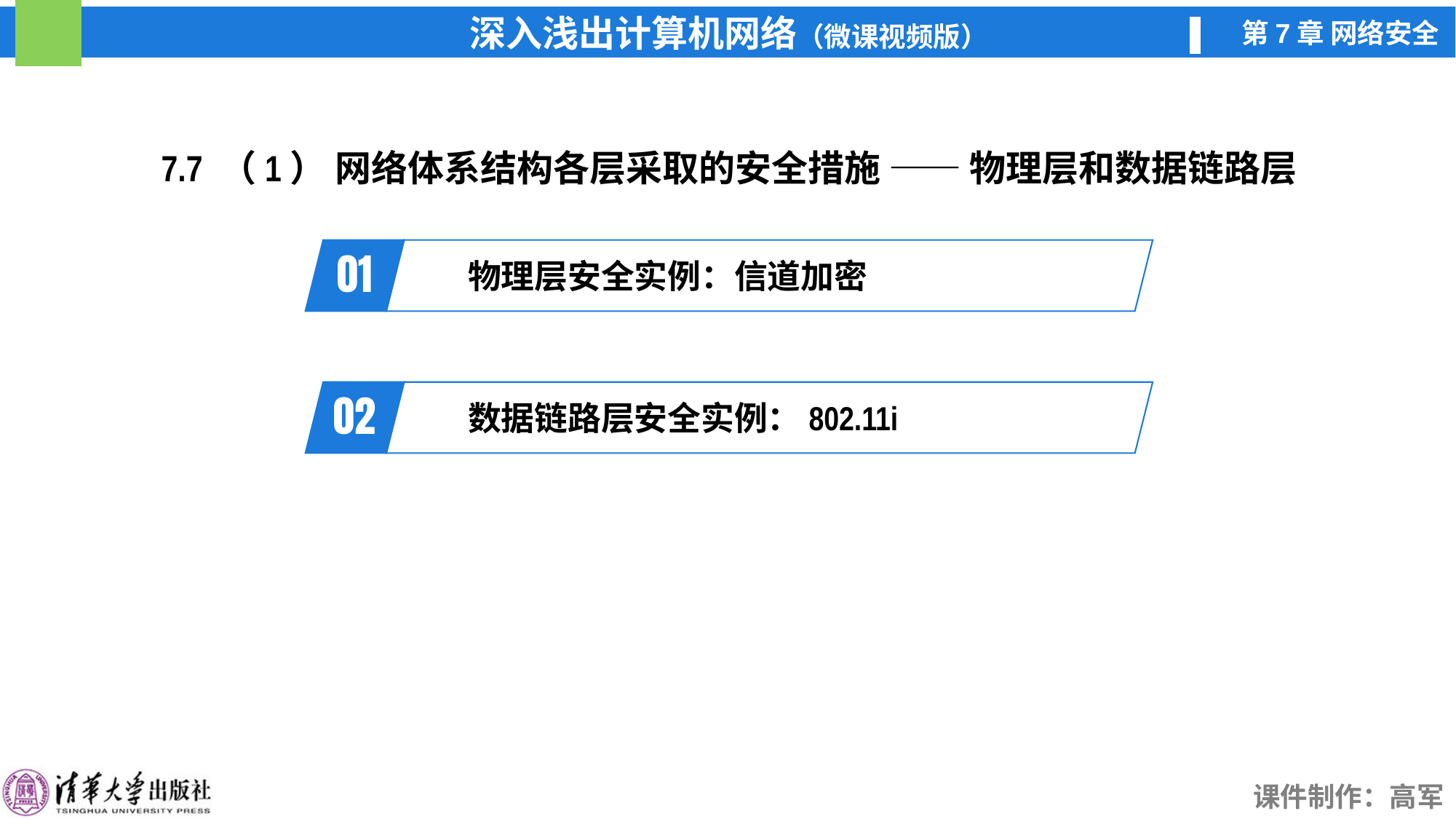

7.7 （1） 网络体系结构各层采取的安全措施 —— 物理层和数据链路层
01
物理层安全实例：信道加密
02
数据链路层安全实例：802.11i